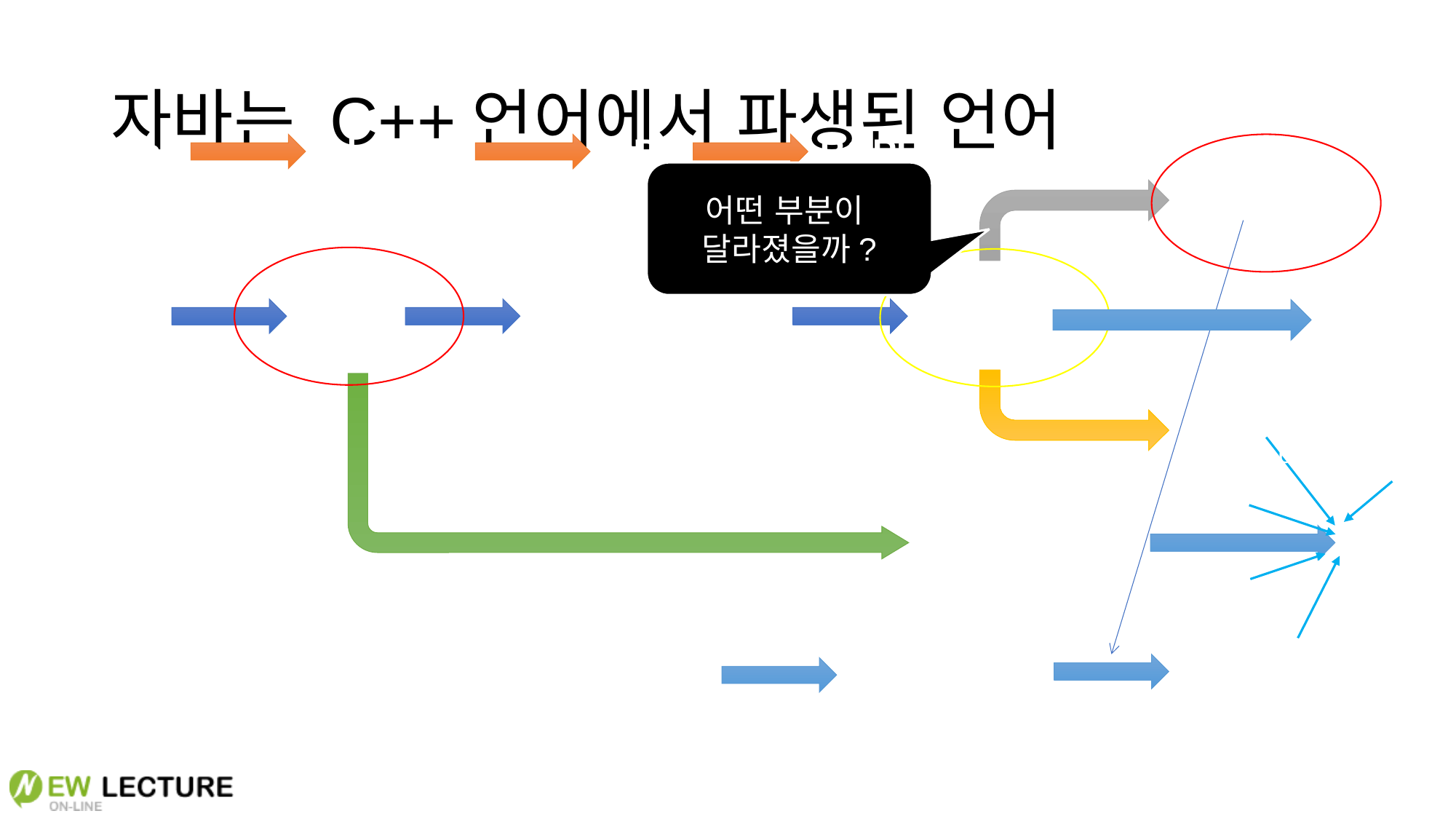

# 자바는 C++언어에서 파생된 언어
Fortran
(1954년 11월)
Algol 58
(1958년)
CPL
(1963년)
BCPL
(1967년 1월)

Java
(1995년 5월)
어떤 부분이
달라졌을까?

Go
(2009년)
B
(1969년)
C
(1971년)
C with Class
(1980년 4월)
C++
(1983년)

C#
(2000년 6월)
Objective-C
(1983년)
Swift
 (2014년)

Javascript
(1995년 12월)
Cmm
(1992년)
LiveScript
(1995년)